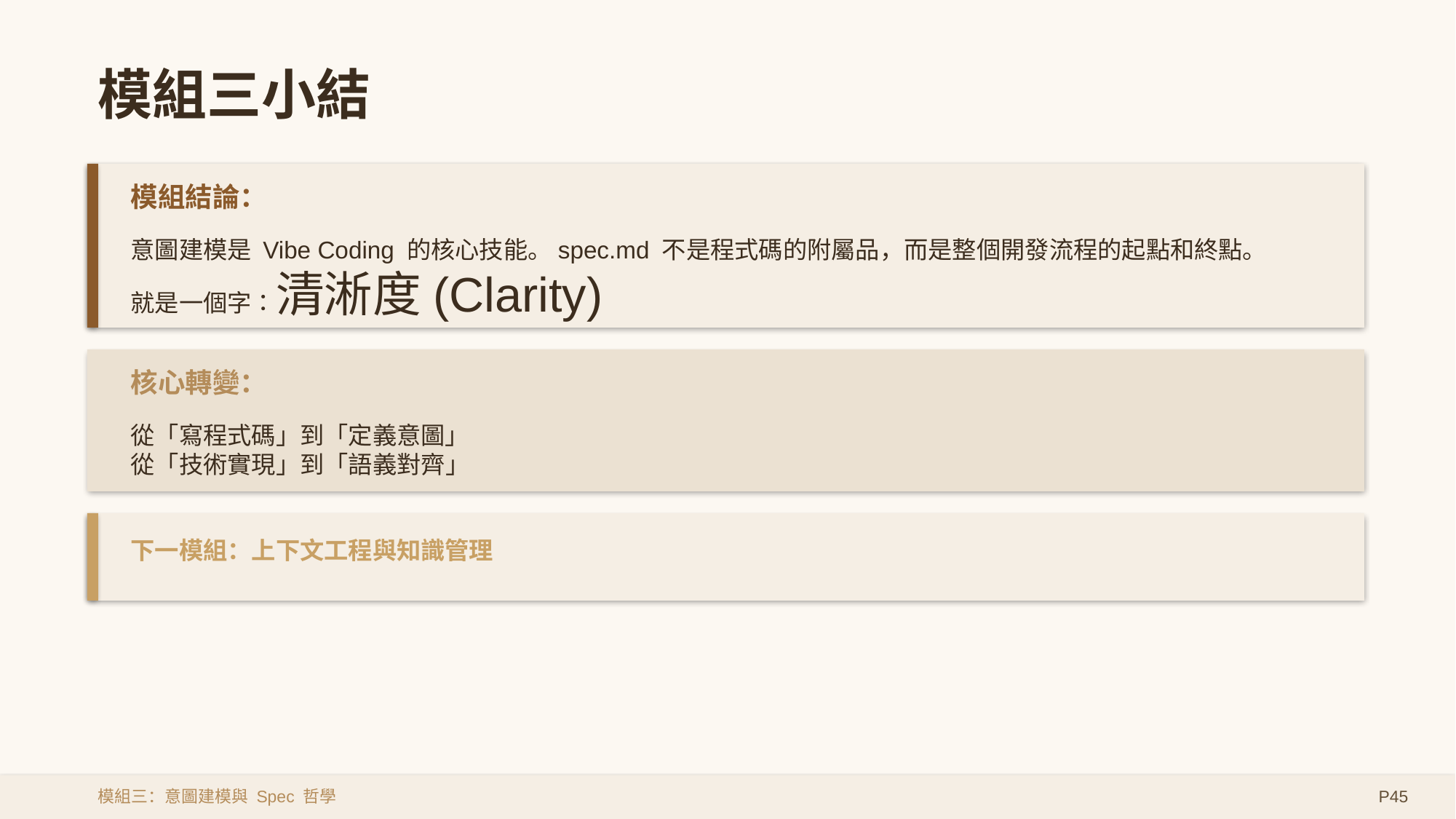

模組三小結

模組結論：
意圖建模是 Vibe Coding 的核心技能。spec.md 不是程式碼的附屬品，而是整個開發流程的起點和終點。
就是一個字：清淅度(Clarity)

核心轉變：
從「寫程式碼」到「定義意圖」
從「技術實現」到「語義對齊」

下一模組：上下文工程與知識管理

模組三：意圖建模與 Spec 哲學
P45